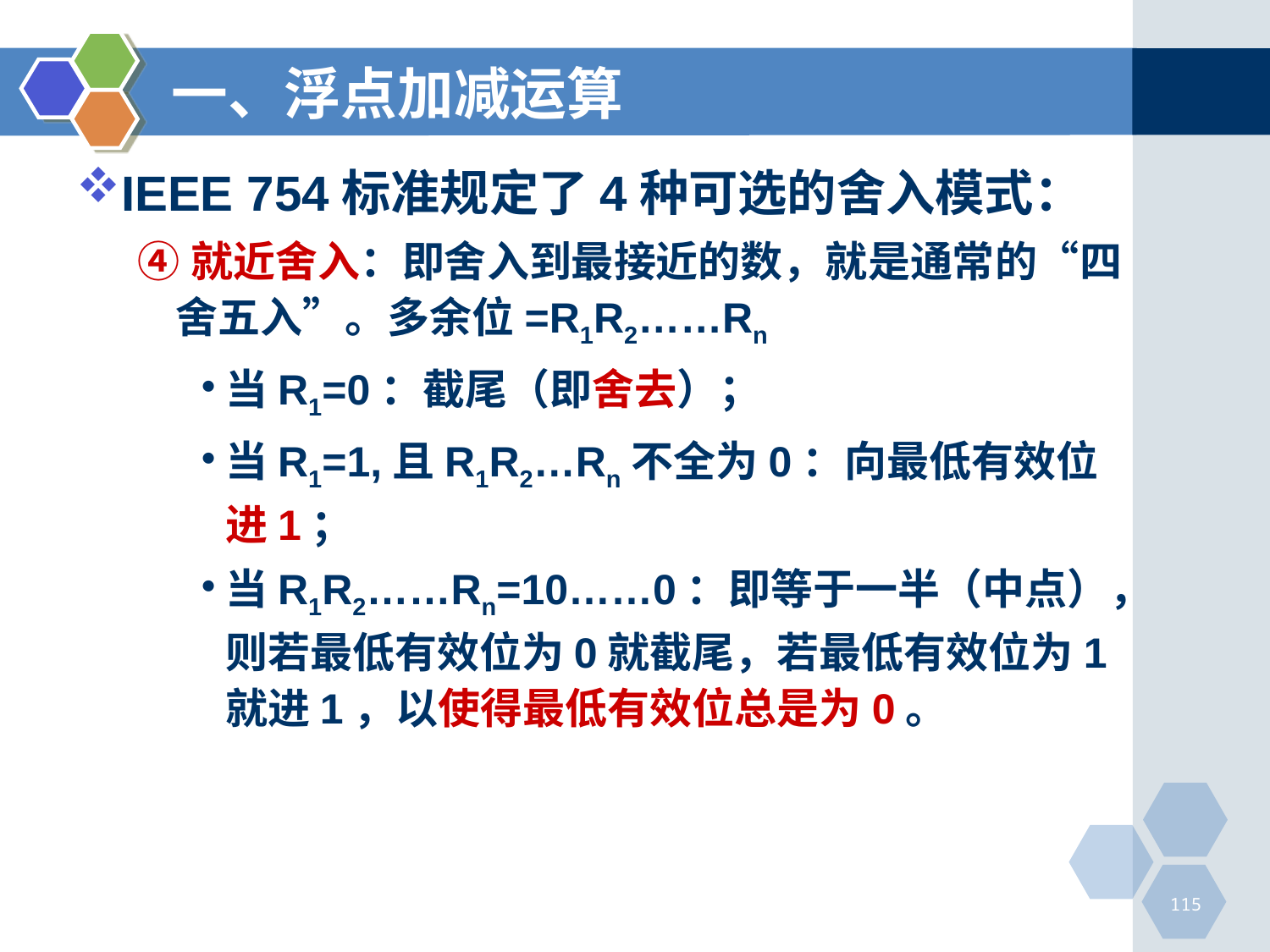

# 一、浮点加减运算
IEEE 754标准规定了4种可选的舍入模式：
④就近舍入：即舍入到最接近的数，就是通常的“四舍五入”。多余位=R1R2……Rn
当R1=0：截尾（即舍去）；
当R1=1,且R1R2…Rn不全为0：向最低有效位进1；
当R1R2……Rn=10……0：即等于一半（中点），则若最低有效位为0就截尾，若最低有效位为1就进1，以使得最低有效位总是为0。
115